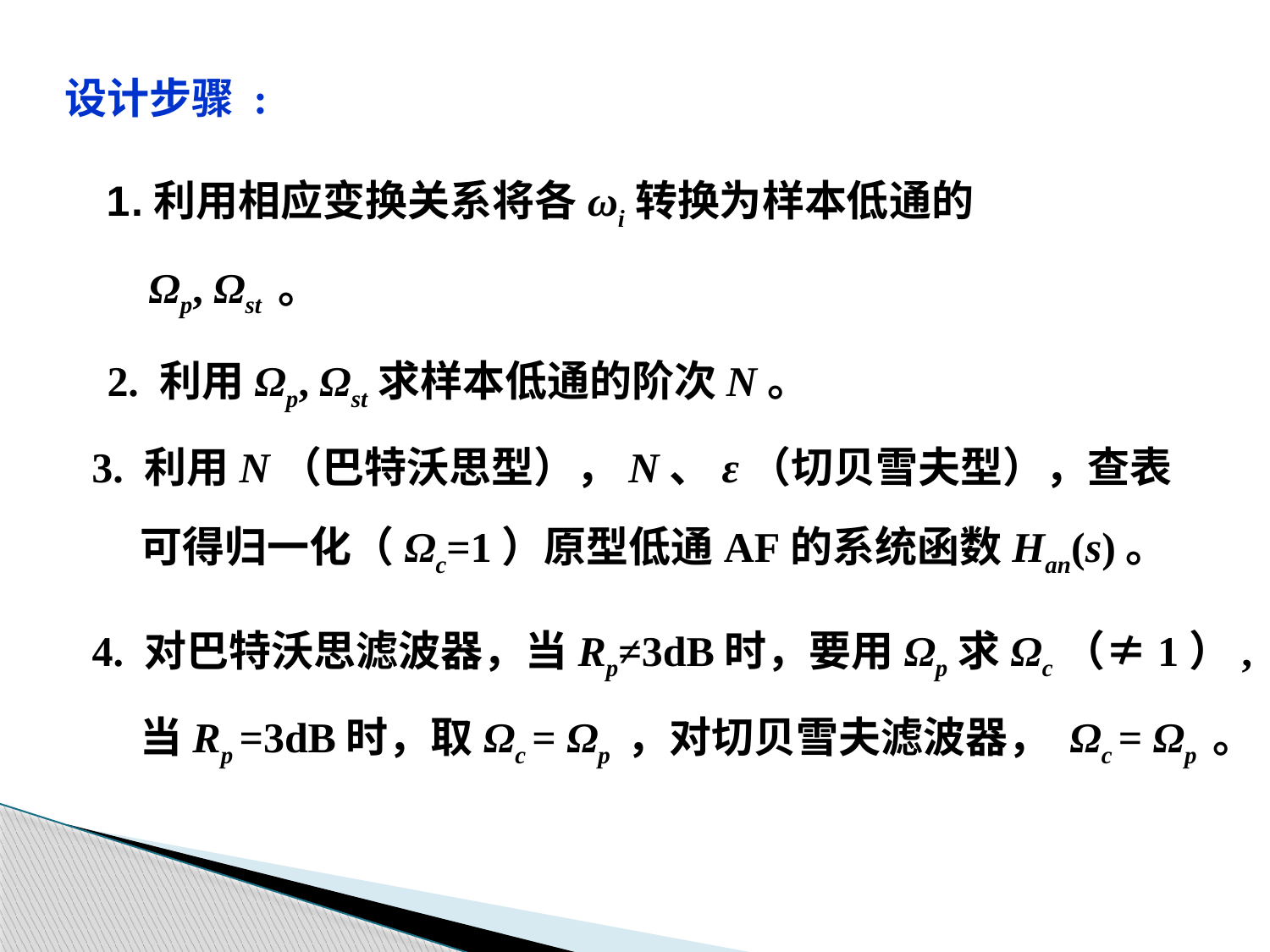

设计步骤 :
利用相应变换关系将各ωi转换为样本低通的
    Ωp, Ωst 。
2. 利用Ωp, Ωst求样本低通的阶次N。
3. 利用N（巴特沃思型），N、ε（切贝雪夫型），查表
    可得归一化（Ωc=1）原型低通AF的系统函数Han(s)。
4. 对巴特沃思滤波器，当Rp≠3dB时，要用Ωp求Ωc（≠1）,
    当Rp =3dB时，取Ωc = Ωp ，对切贝雪夫滤波器， Ωc = Ωp 。